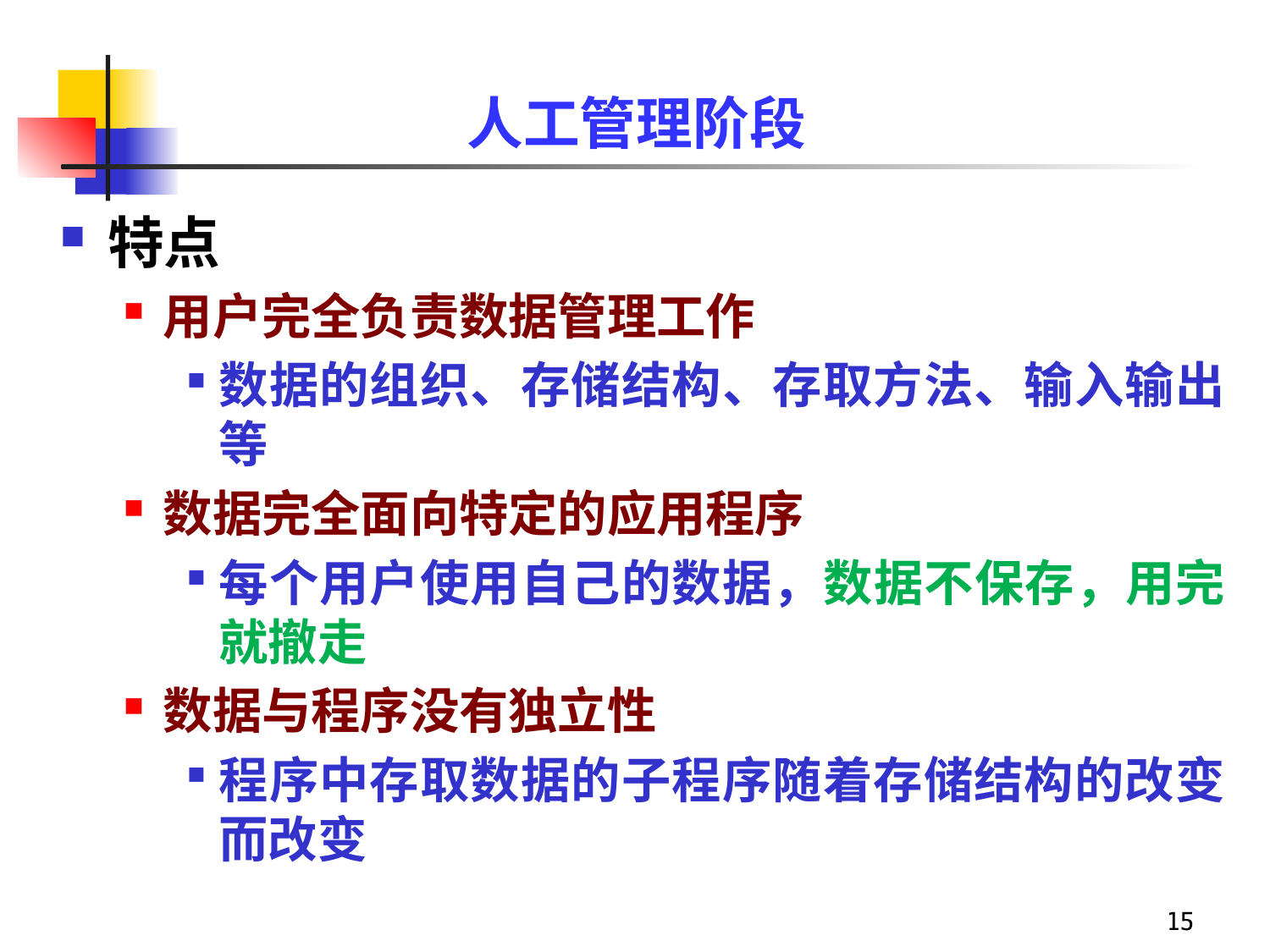

# 人工管理阶段
特点
用户完全负责数据管理工作
数据的组织、存储结构、存取方法、输入输出等
数据完全面向特定的应用程序
每个用户使用自己的数据，数据不保存，用完就撤走
数据与程序没有独立性
程序中存取数据的子程序随着存储结构的改变而改变

15